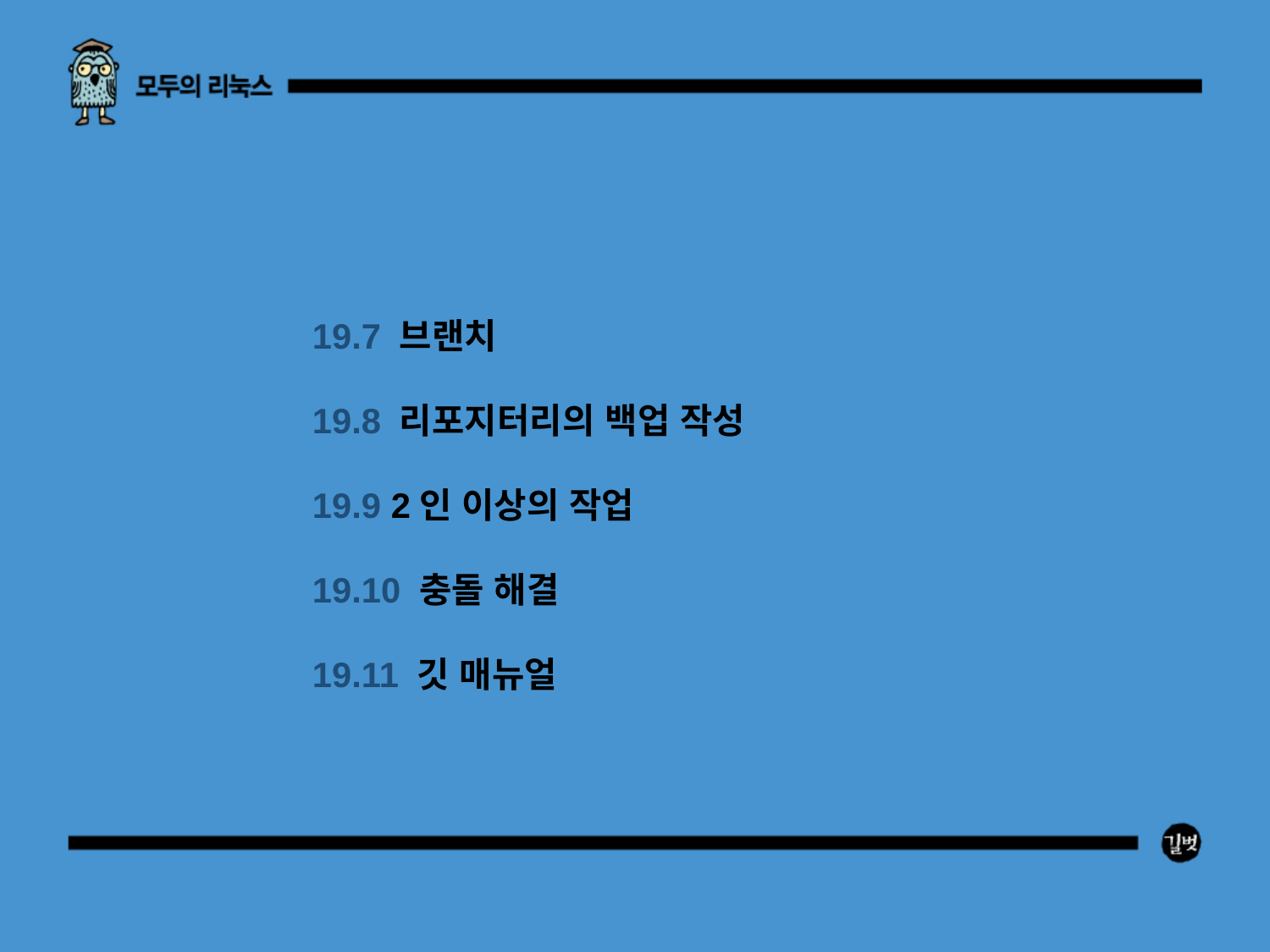

19.7 브랜치
19.8 리포지터리의 백업 작성
19.9 2인 이상의 작업
19.10 충돌 해결
19.11 깃 매뉴얼